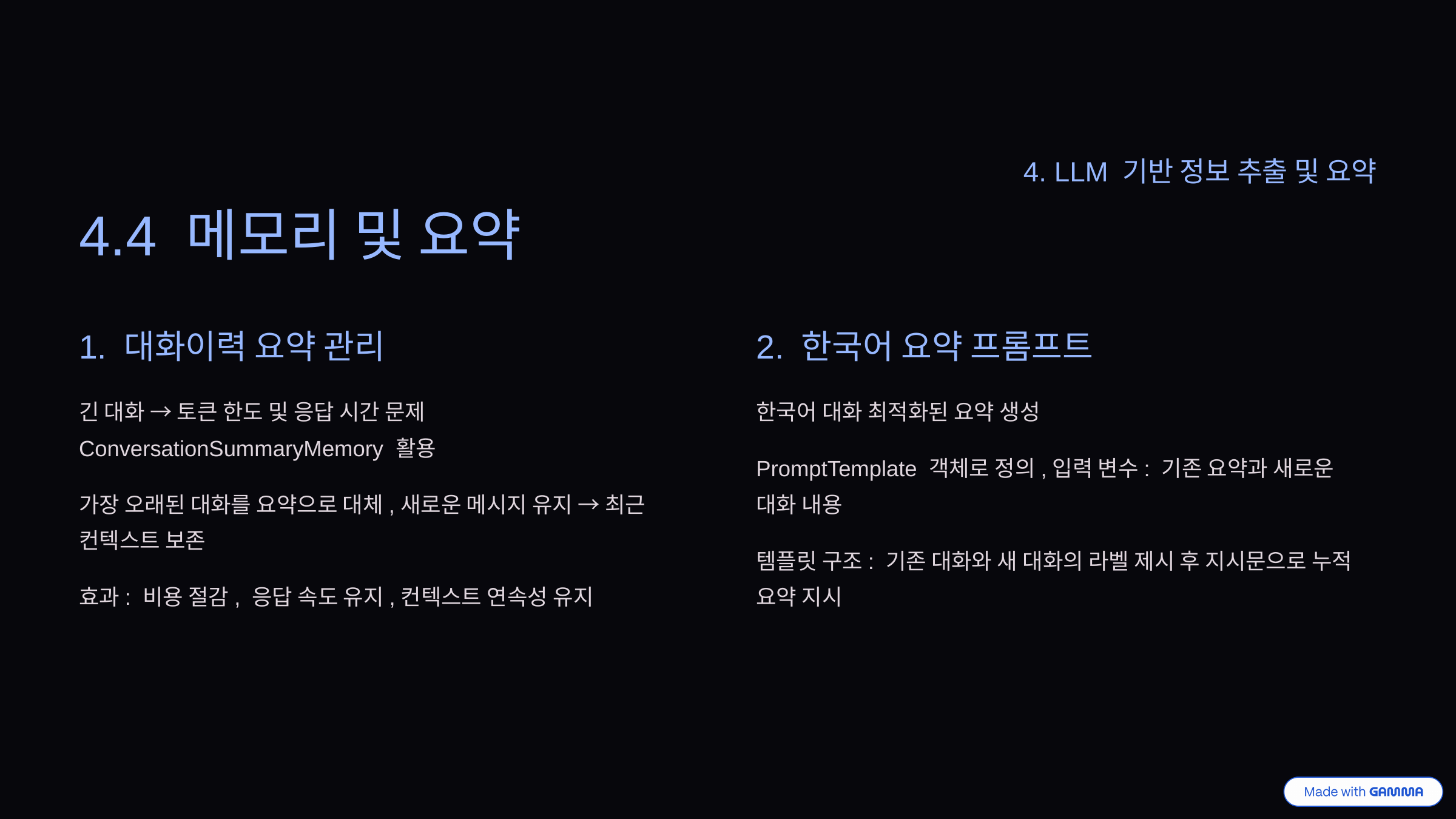

4. LLM 기반 정보 추출 및 요약
4.4 메모리 및 요약
1. 대화이력 요약 관리
2. 한국어 요약 프롬프트
긴 대화 → 토큰 한도 및 응답 시간 문제ConversationSummaryMemory 활용
한국어 대화 최적화된 요약 생성
PromptTemplate 객체로 정의,입력 변수: 기존 요약과 새로운 대화 내용
가장 오래된 대화를 요약으로 대체,새로운 메시지 유지 → 최근 컨텍스트 보존
템플릿 구조: 기존 대화와 새 대화의 라벨 제시 후 지시문으로 누적 요약 지시
효과: 비용 절감, 응답 속도 유지,컨텍스트 연속성 유지